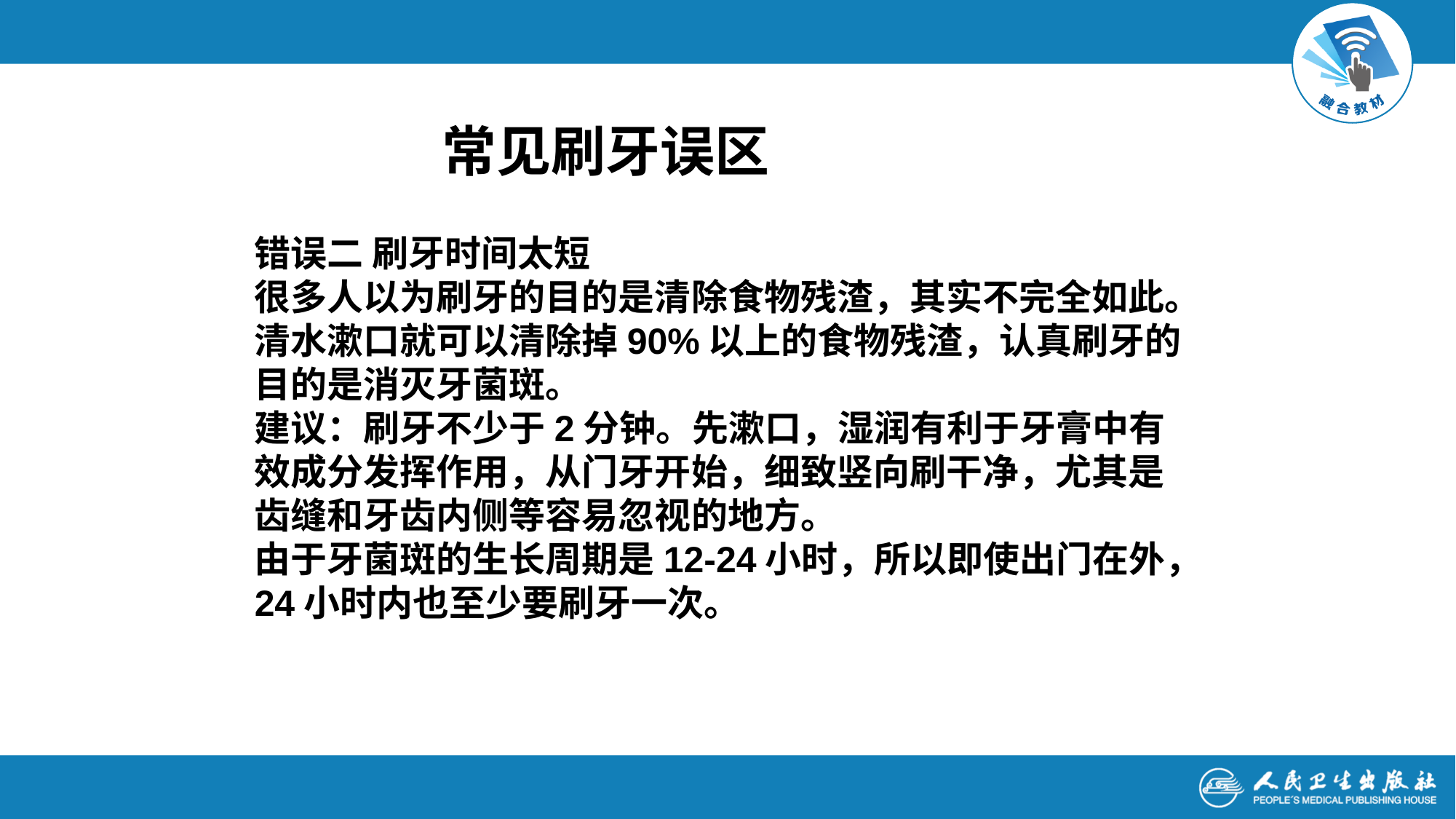

常见刷牙误区
错误二 刷牙时间太短
很多人以为刷牙的目的是清除食物残渣，其实不完全如此。清水漱口就可以清除掉90%以上的食物残渣，认真刷牙的目的是消灭牙菌斑。
建议：刷牙不少于2分钟。先漱口，湿润有利于牙膏中有效成分发挥作用，从门牙开始，细致竖向刷干净，尤其是齿缝和牙齿内侧等容易忽视的地方。
由于牙菌斑的生长周期是12-24小时，所以即使出门在外，24小时内也至少要刷牙一次。